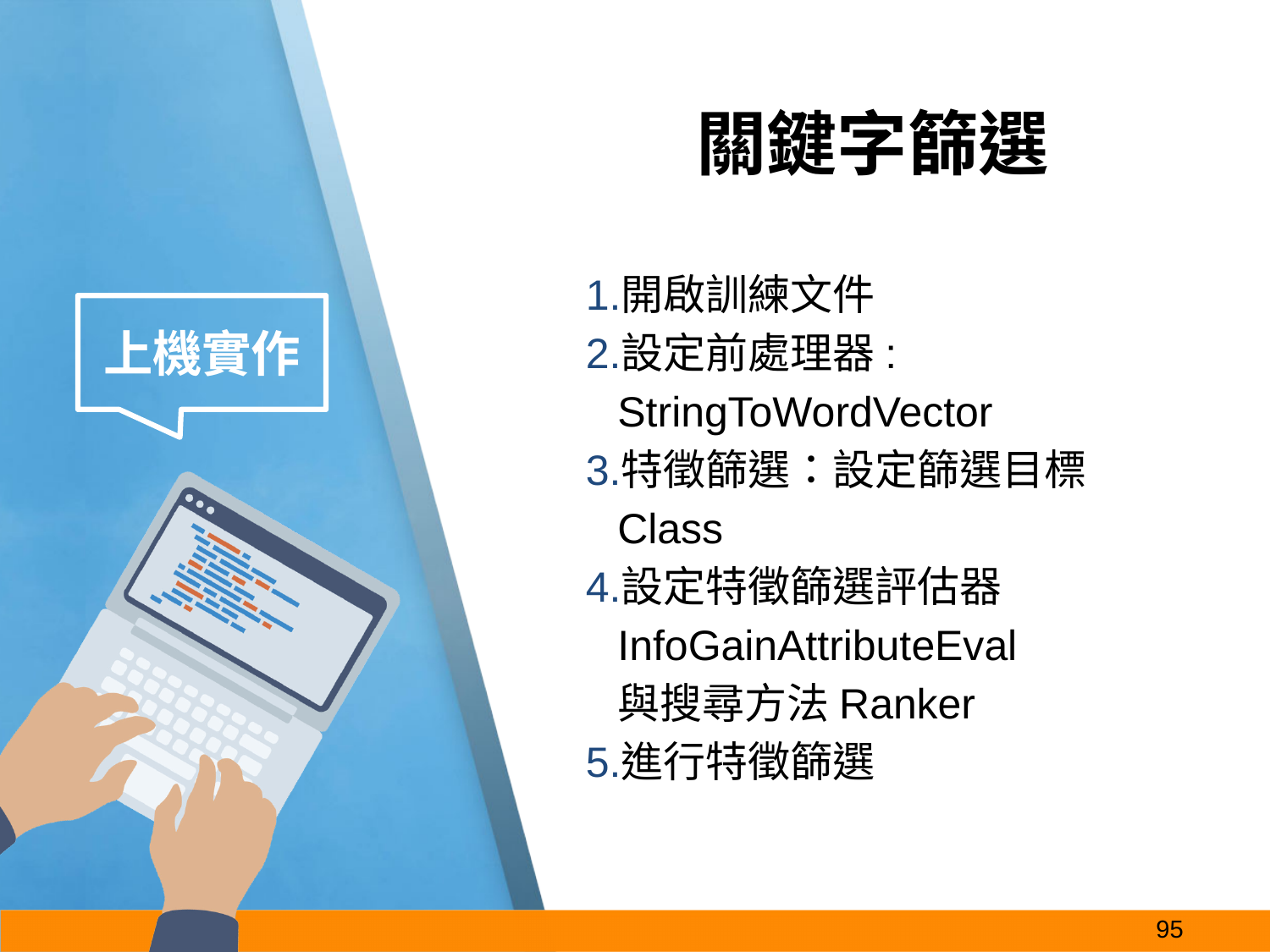

# 關鍵字篩選
開啟訓練文件
設定前處理器: StringToWordVector
特徵篩選：設定篩選目標Class
設定特徵篩選評估器 InfoGainAttributeEval
與搜尋方法Ranker
進行特徵篩選

上機實作
95